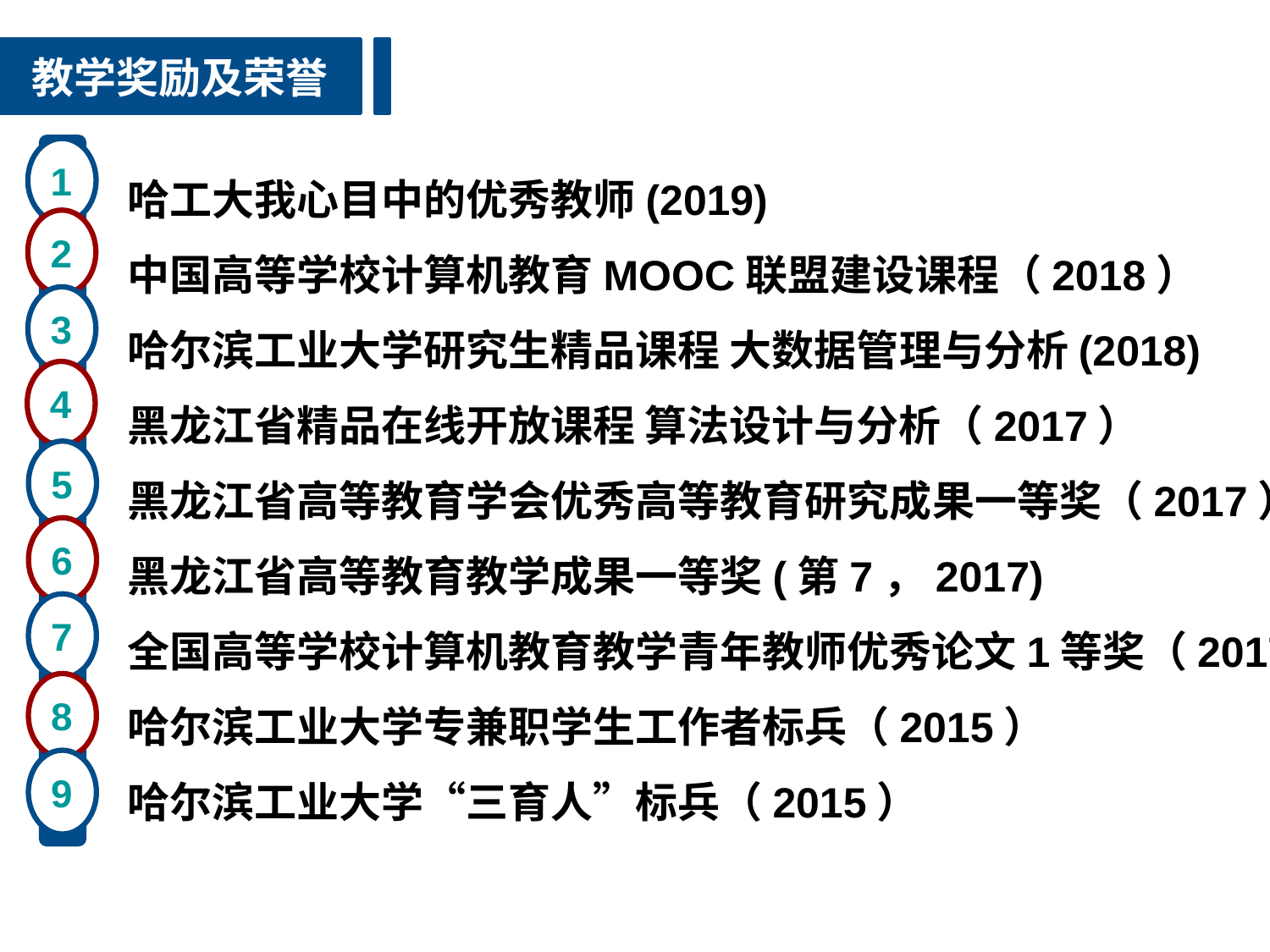

教学奖励及荣誉

1
2
3
4
5
6
7
8
9
哈工大我心目中的优秀教师(2019)
中国高等学校计算机教育MOOC联盟建设课程（2018）
哈尔滨工业大学研究生精品课程 大数据管理与分析(2018)
黑龙江省精品在线开放课程 算法设计与分析（2017）
黑龙江省高等教育学会优秀高等教育研究成果一等奖（2017）
黑龙江省高等教育教学成果一等奖(第7，2017)
全国高等学校计算机教育教学青年教师优秀论文1等奖（2017）
哈尔滨工业大学专兼职学生工作者标兵（2015）
哈尔滨工业大学“三育人”标兵（2015）